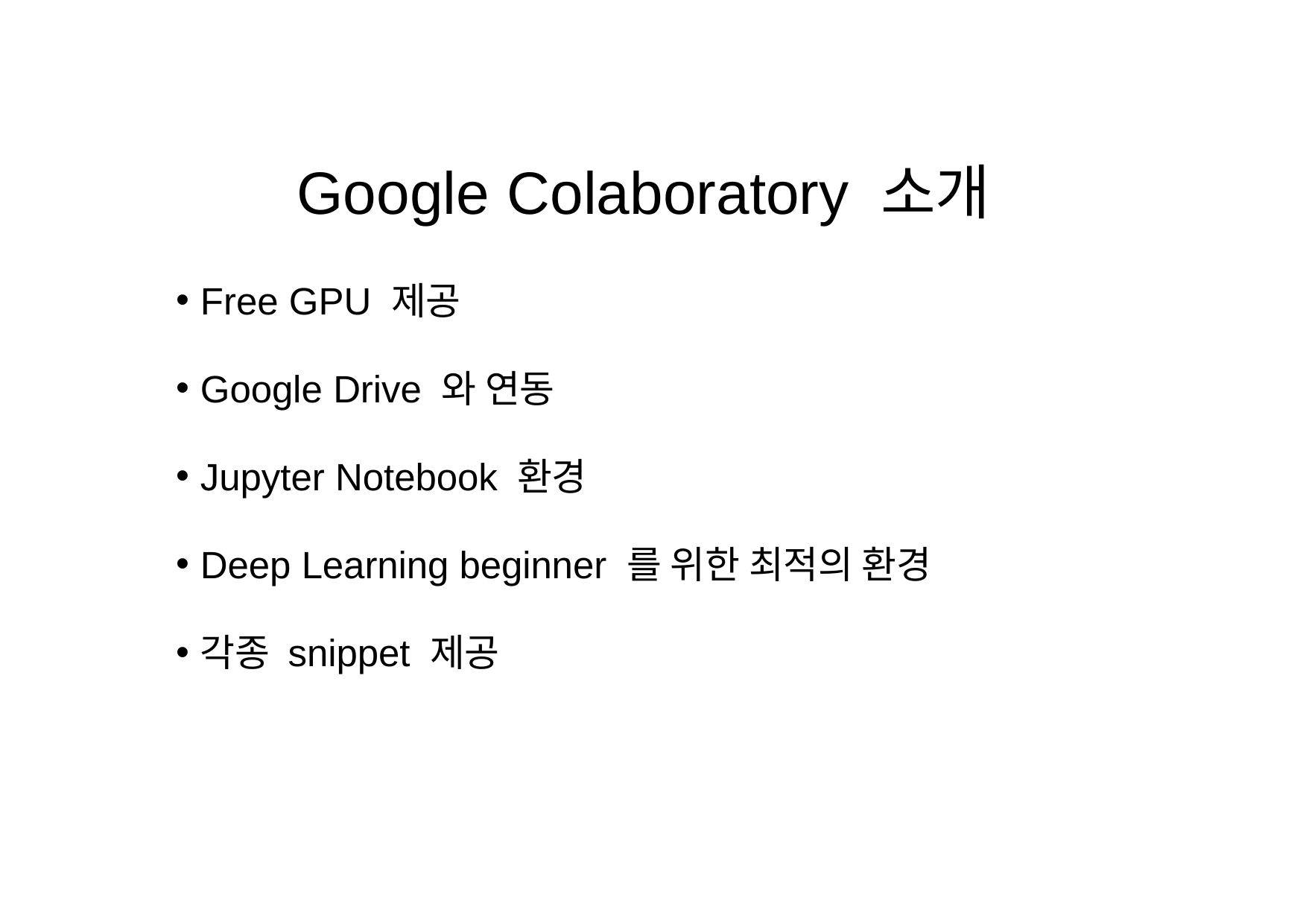

# Google Colaboratory 소개
Free GPU 제공

Google Drive 와 연동

Jupyter Notebook 환경

Deep Learning beginner 를 위한 최적의 환경

각종 snippet 제공